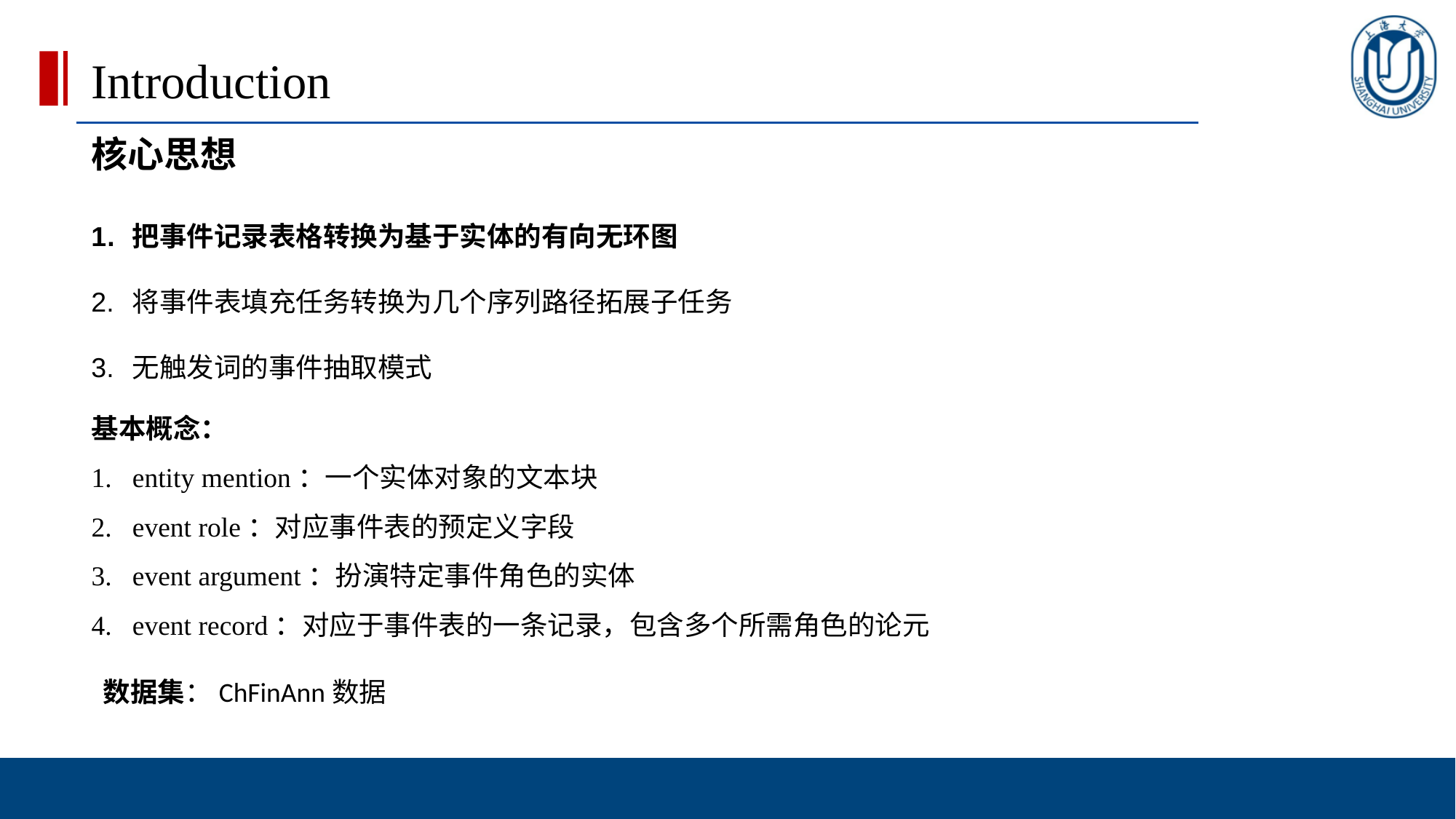

Introduction
核心思想
把事件记录表格转换为基于实体的有向无环图
将事件表填充任务转换为几个序列路径拓展子任务
无触发词的事件抽取模式
基本概念：
entity mention：一个实体对象的文本块
event role：对应事件表的预定义字段
event argument：扮演特定事件角色的实体
event record：对应于事件表的一条记录，包含多个所需角色的论元
数据集：ChFinAnn数据
99